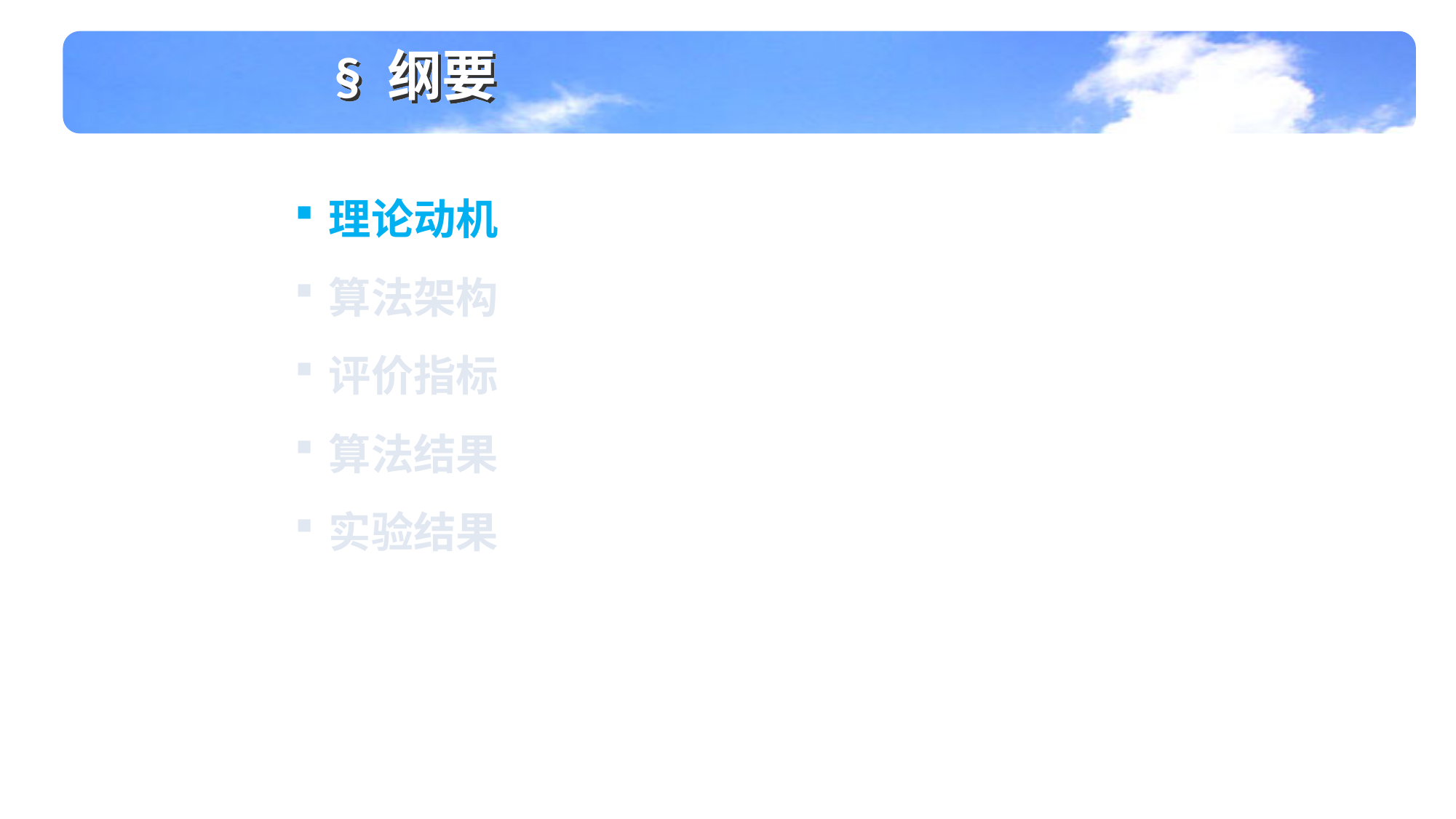

§ 纲要
理论动机
算法架构
评价指标
算法结果
实验结果